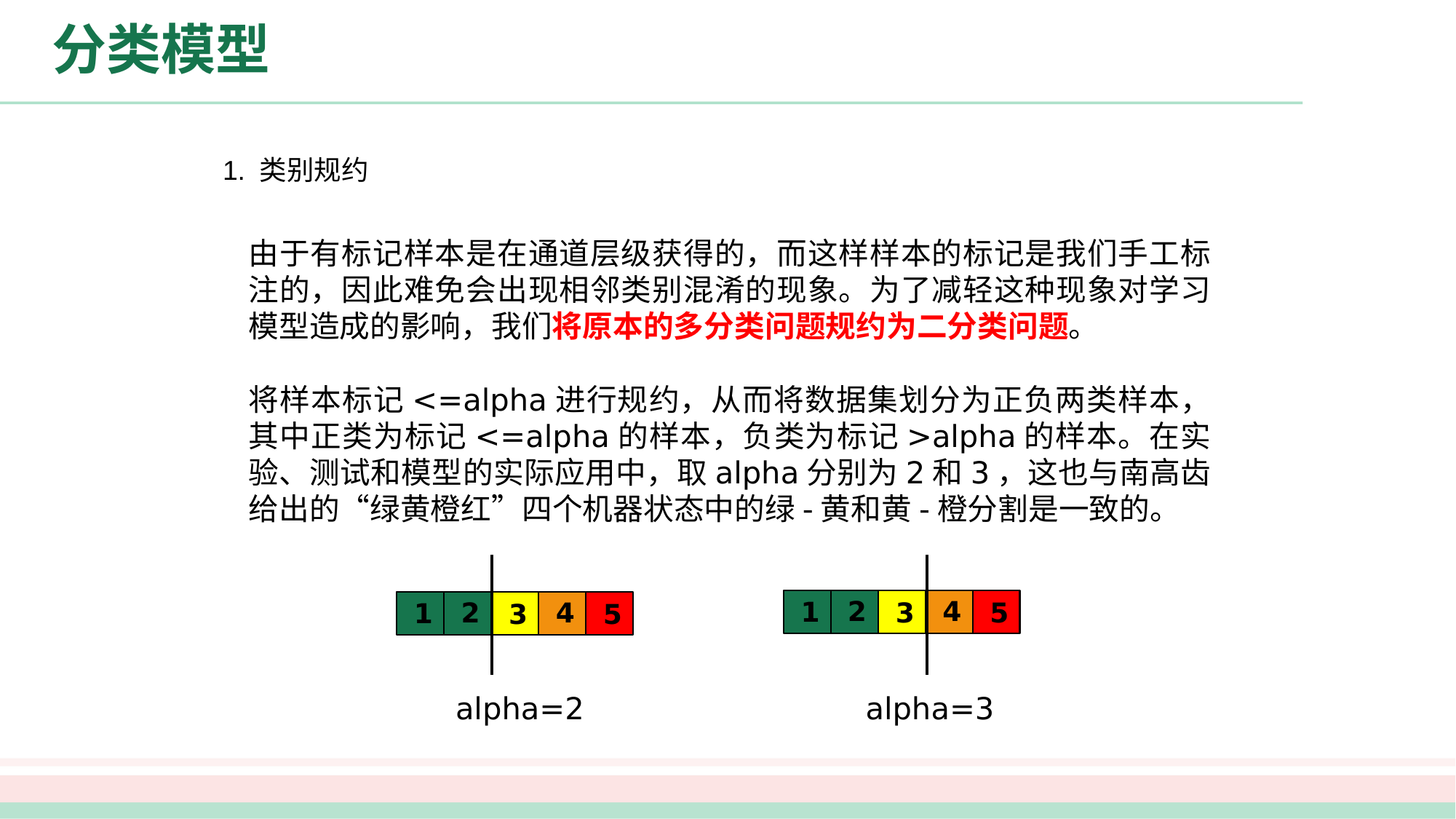

# 分类模型
1. 类别规约
由于有标记样本是在通道层级获得的，而这样样本的标记是我们手工标注的，因此难免会出现相邻类别混淆的现象。为了减轻这种现象对学习模型造成的影响，我们将原本的多分类问题规约为二分类问题。
将样本标记<=alpha进行规约，从而将数据集划分为正负两类样本，其中正类为标记<=alpha的样本，负类为标记>alpha的样本。在实验、测试和模型的实际应用中，取alpha分别为2和3，这也与南高齿给出的“绿黄橙红”四个机器状态中的绿-黄和黄-橙分割是一致的。
2
4
1
3
5

alpha=3
2
4
1
3
5

alpha=2